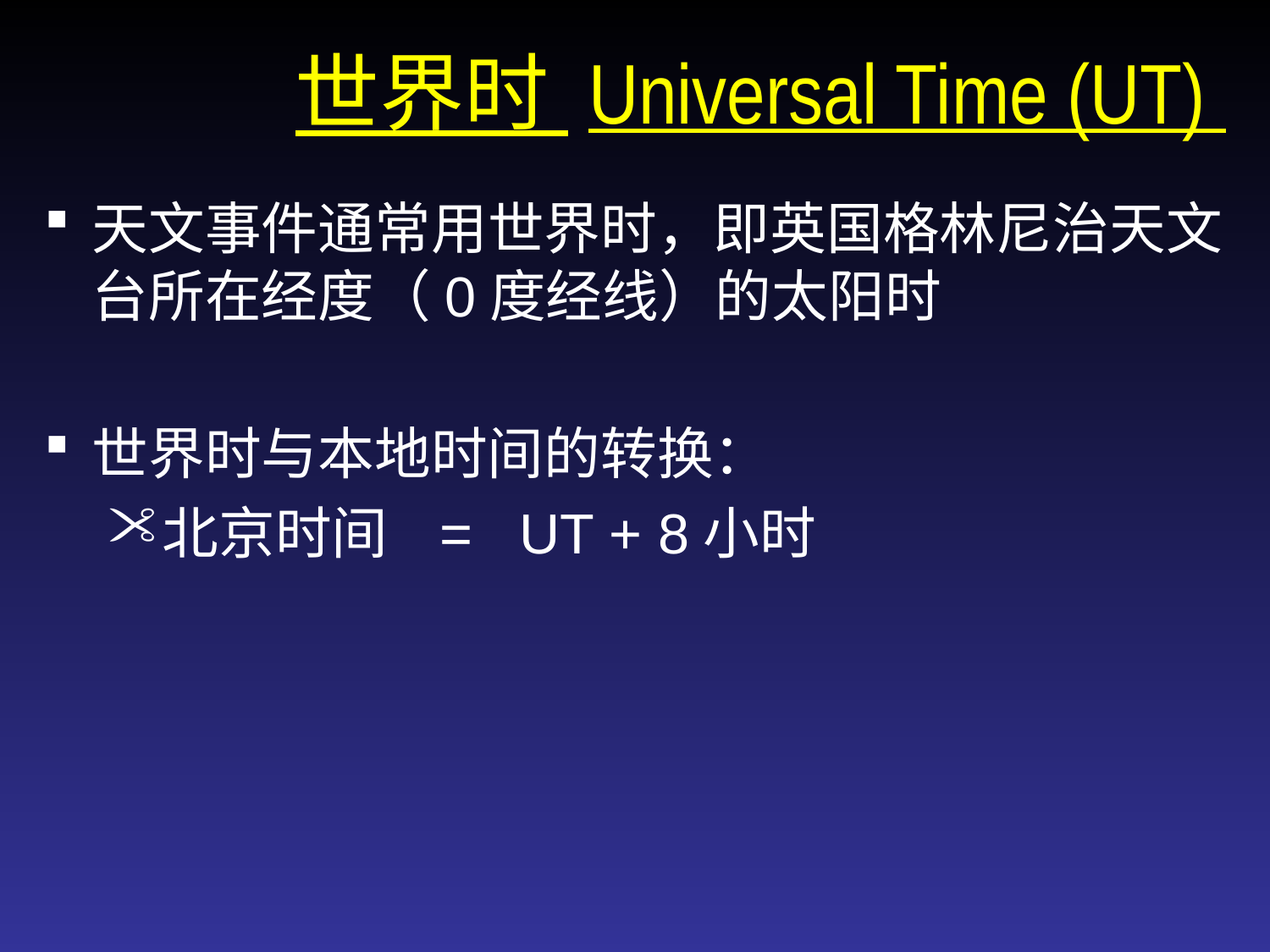

世界时 Universal Time (UT)
天文事件通常用世界时，即英国格林尼治天文台所在经度（0度经线）的太阳时

世界时与本地时间的转换：
北京时间   =   UT + 8小时